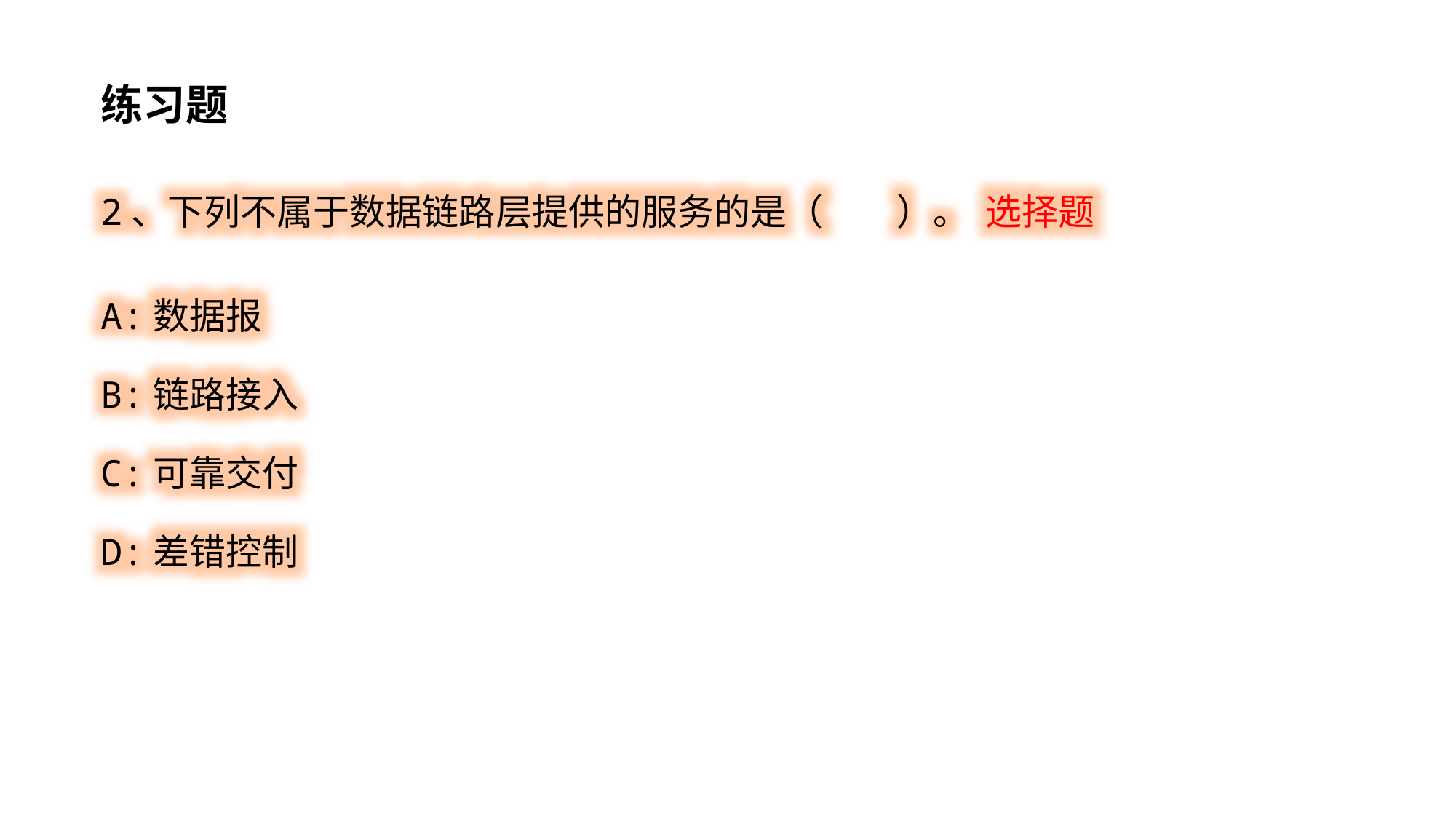

练习题
2、下列不属于数据链路层提供的服务的是（         ）。  选择题

A:数据报

B:链路接入

C:可靠交付

D:差错控制